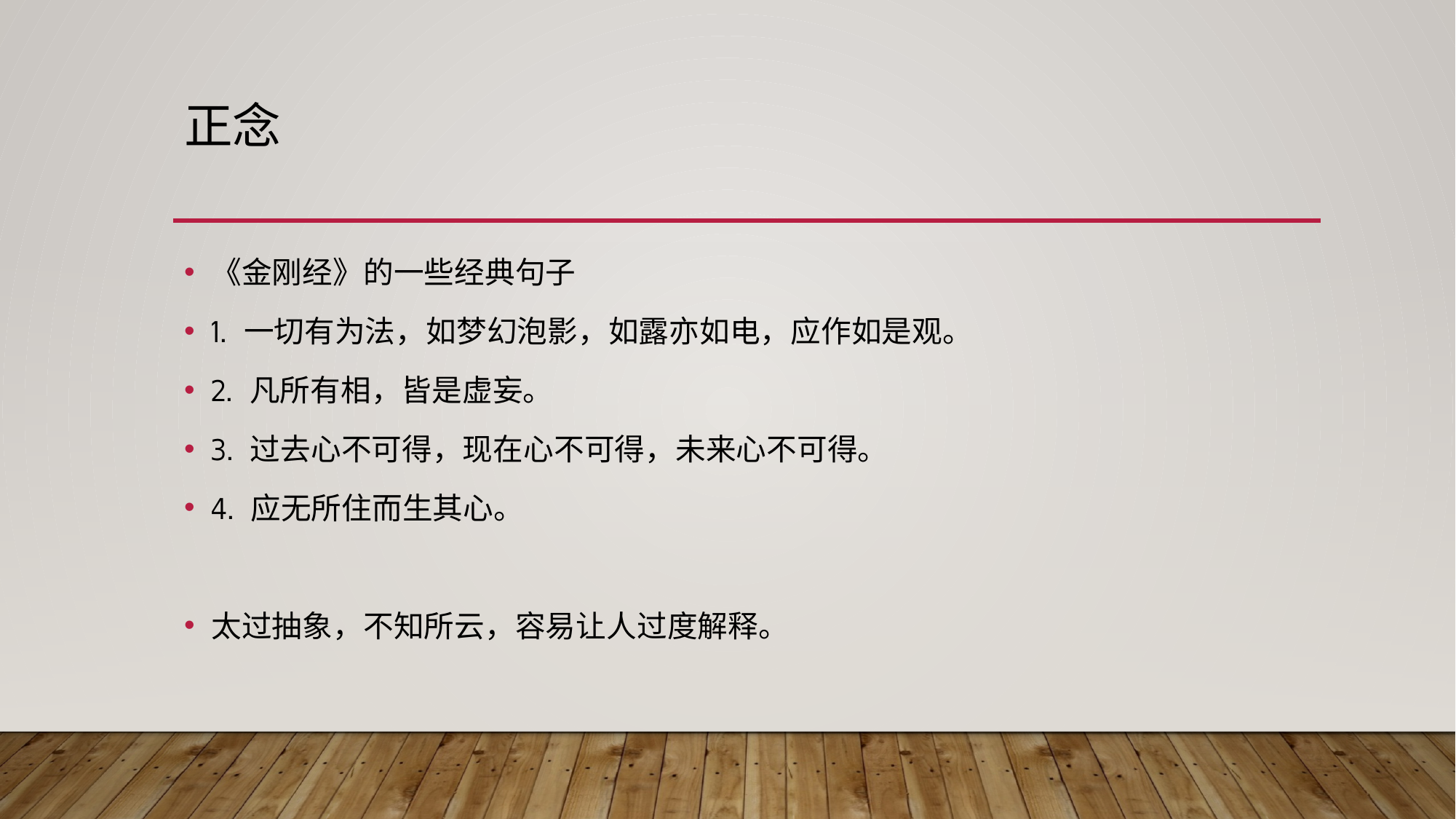

# 正念
《金刚经》的一些经典句子
1. 一切有为法，如梦幻泡影，如露亦如电，应作如是观。
2. 凡所有相，皆是虚妄。
3. 过去心不可得，现在心不可得，未来心不可得。
4. 应无所住而生其心。

太过抽象，不知所云，容易让人过度解释。